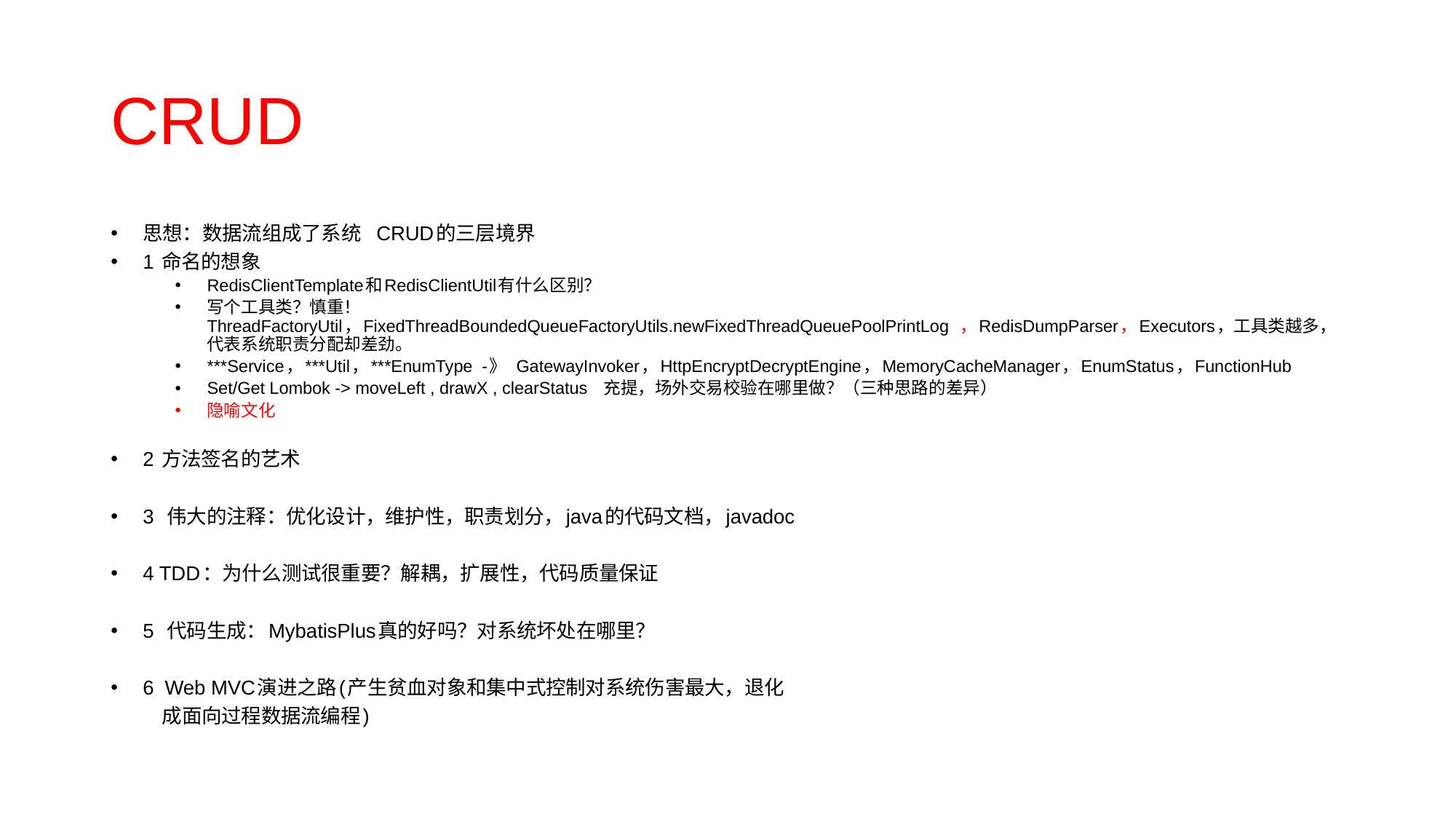

# CRUD
思想：数据流组成了系统   CRUD的三层境界
1 命名的想象
RedisClientTemplate和RedisClientUtil有什么区别？
写个工具类？慎重！ThreadFactoryUtil，FixedThreadBoundedQueueFactoryUtils.newFixedThreadQueuePoolPrintLog  ，RedisDumpParser，Executors，工具类越多，代表系统职责分配却差劲。
***Service，***Util，***EnumType  -》  GatewayInvoker，HttpEncryptDecryptEngine，MemoryCacheManager，EnumStatus，FunctionHub
Set/Get Lombok -> moveLeft , drawX , clearStatus   充提，场外交易校验在哪里做？（三种思路的差异）
隐喻文化

2 方法签名的艺术

3  伟大的注释：优化设计，维护性，职责划分，java的代码文档，javadoc

4 TDD：为什么测试很重要？解耦，扩展性，代码质量保证

5  代码生成：MybatisPlus真的好吗？对系统坏处在哪里？

6  Web MVC演进之路(产生贫血对象和集中式控制对系统伤害最大，退化
 	成面向过程数据流编程)